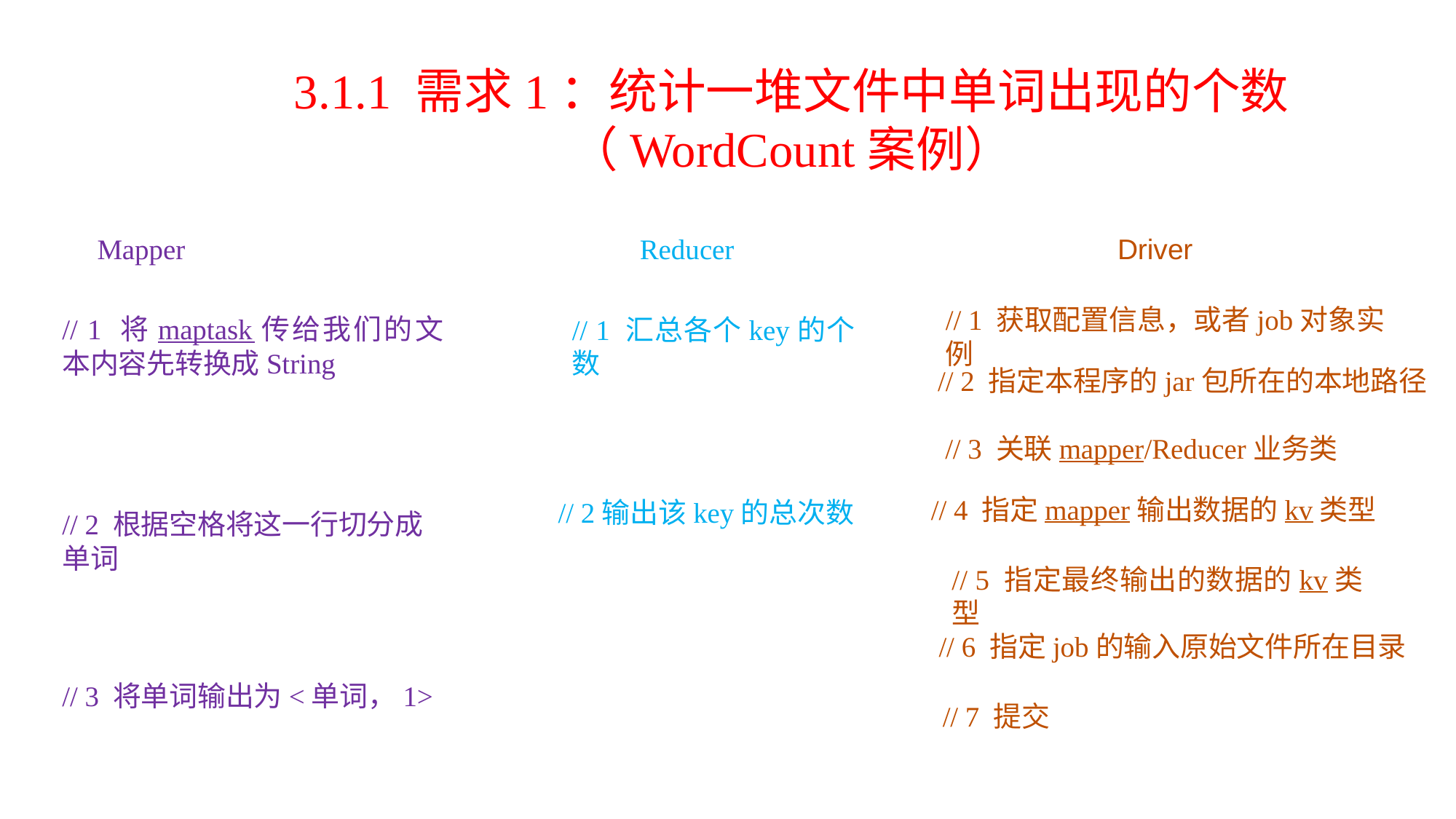

3.1.1 需求1：统计一堆文件中单词出现的个数（WordCount案例）
Mapper
Reducer
Driver
// 1 获取配置信息，或者job对象实例
// 1 将maptask传给我们的文本内容先转换成String
// 1 汇总各个key的个数
// 2 指定本程序的jar包所在的本地路径
// 3 关联mapper/Reducer业务类
// 4 指定mapper输出数据的kv类型
// 2输出该key的总次数
// 2 根据空格将这一行切分成单词
// 5 指定最终输出的数据的kv类型
// 6 指定job的输入原始文件所在目录
// 3 将单词输出为<单词，1>
// 7 提交